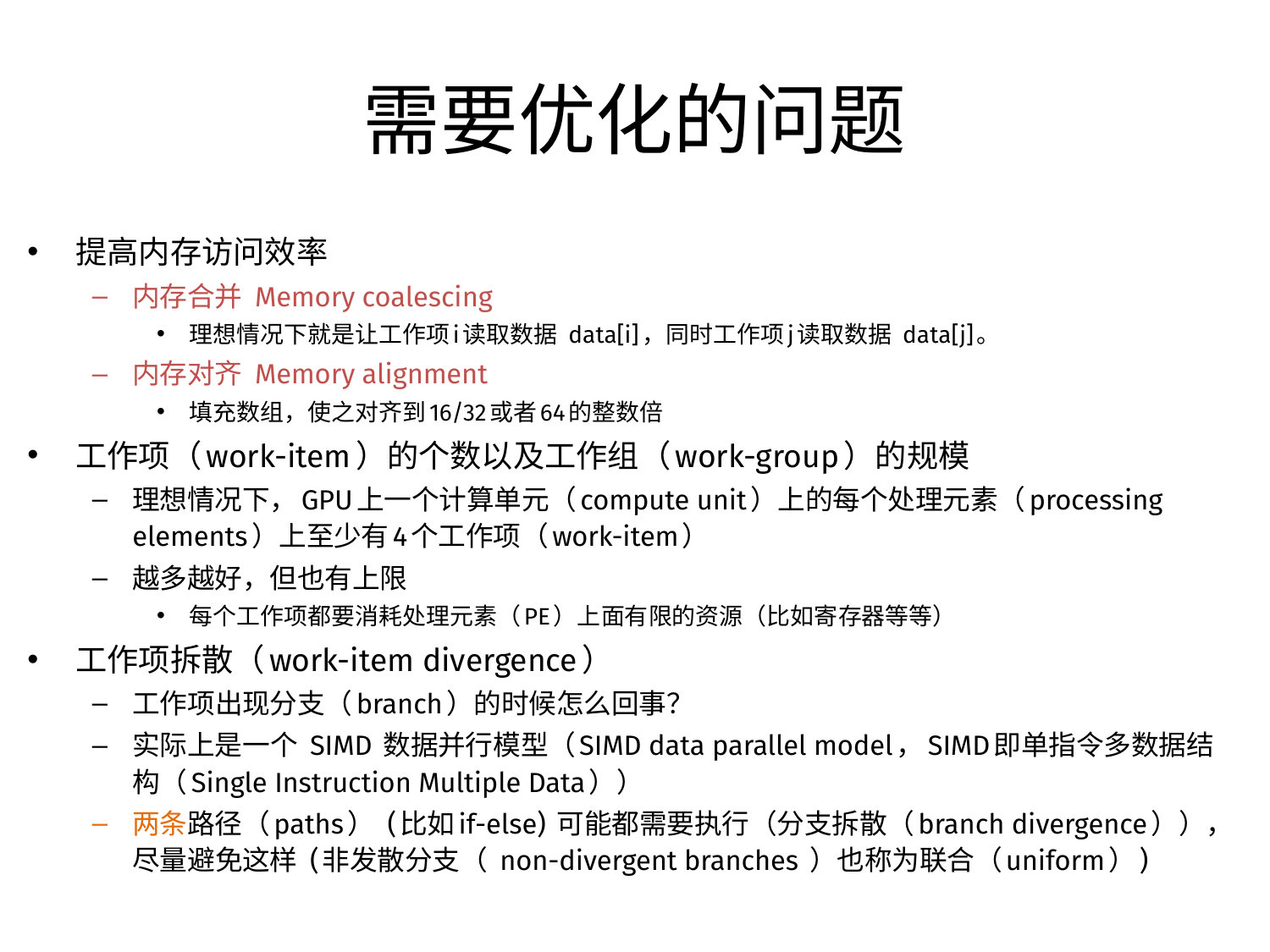

需要优化的问题
提高内存访问效率
内存合并 Memory coalescing
理想情况下就是让工作项i读取数据 data[i]，同时工作项j读取数据 data[j]。
内存对齐 Memory alignment
填充数组，使之对齐到16/32或者64的整数倍
工作项（work-item）的个数以及工作组（work-group）的规模
理想情况下，GPU上一个计算单元（compute unit）上的每个处理元素（processing elements）上至少有4个工作项（work-item）
越多越好，但也有上限
每个工作项都要消耗处理元素（PE）上面有限的资源（比如寄存器等等）
工作项拆散（work-item divergence）
工作项出现分支（branch）的时候怎么回事？
实际上是一个 SIMD 数据并行模型（SIMD data parallel model，SIMD即单指令多数据结构（Single Instruction Multiple Data））
两条路径（paths） (比如if-else) 可能都需要执行（分支拆散（branch divergence）），尽量避免这样 (非发散分支（ non-divergent branches ）也称为联合（uniform）)